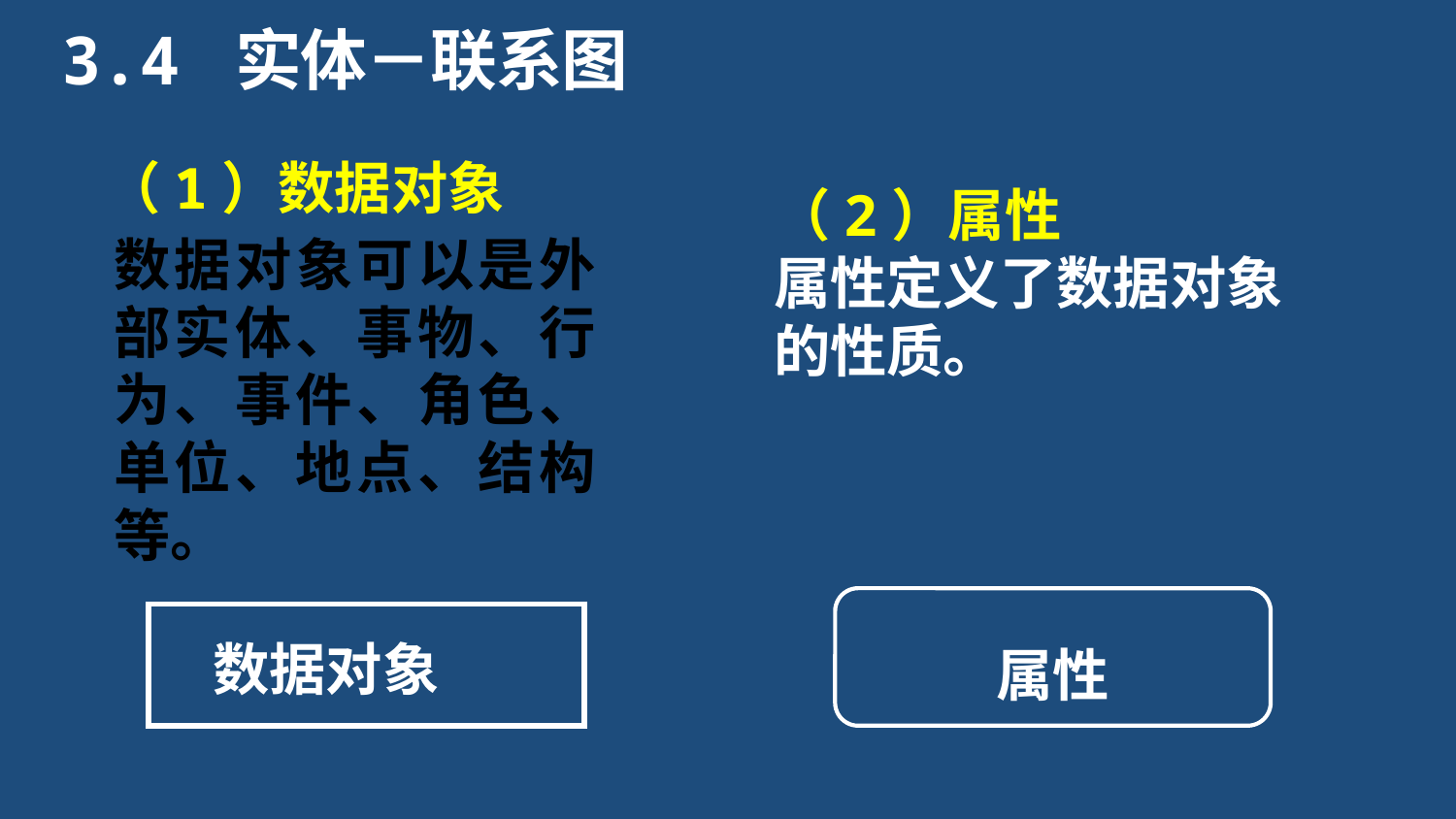

3.4 实体－联系图
（2）属性
属性定义了数据对象的性质。
（1）数据对象
数据对象可以是外部实体、事物、行为、事件、角色、单位、地点、结构等。
属性

数据对象